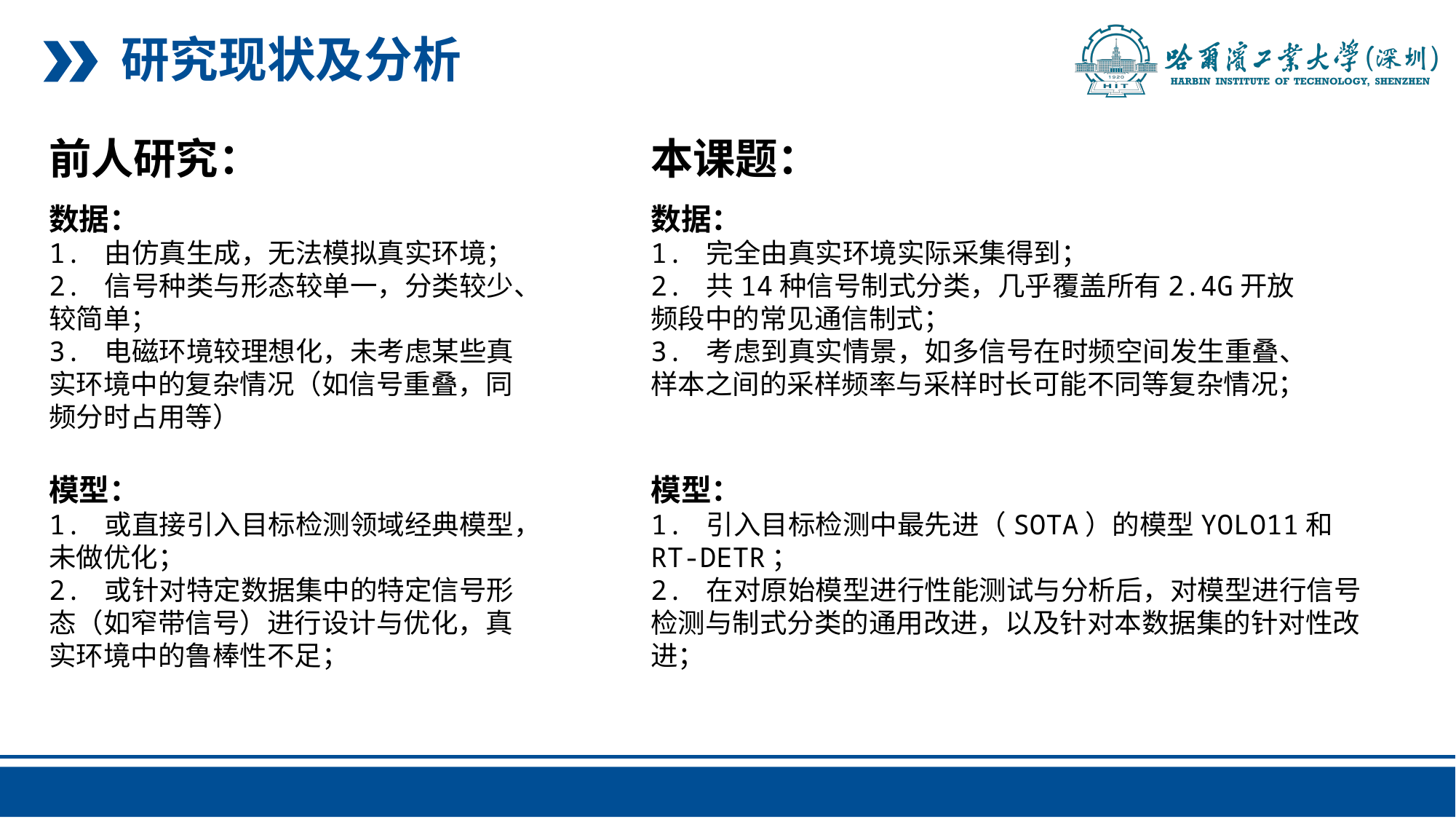

研究现状及分析
前人研究：
本课题：
数据：
1. 由仿真生成，无法模拟真实环境；
2. 信号种类与形态较单一，分类较少、较简单；
3. 电磁环境较理想化，未考虑某些真实环境中的复杂情况（如信号重叠，同频分时占用等）
数据：
1. 完全由真实环境实际采集得到；
2. 共14种信号制式分类，几乎覆盖所有2.4G开放频段中的常见通信制式；
3. 考虑到真实情景，如多信号在时频空间发生重叠、样本之间的采样频率与采样时长可能不同等复杂情况；
模型：
1. 或直接引入目标检测领域经典模型，未做优化；
2. 或针对特定数据集中的特定信号形态（如窄带信号）进行设计与优化，真实环境中的鲁棒性不足；
模型：
1. 引入目标检测中最先进（SOTA）的模型YOLO11和RT-DETR；
2. 在对原始模型进行性能测试与分析后，对模型进行信号检测与制式分类的通用改进，以及针对本数据集的针对性改进；